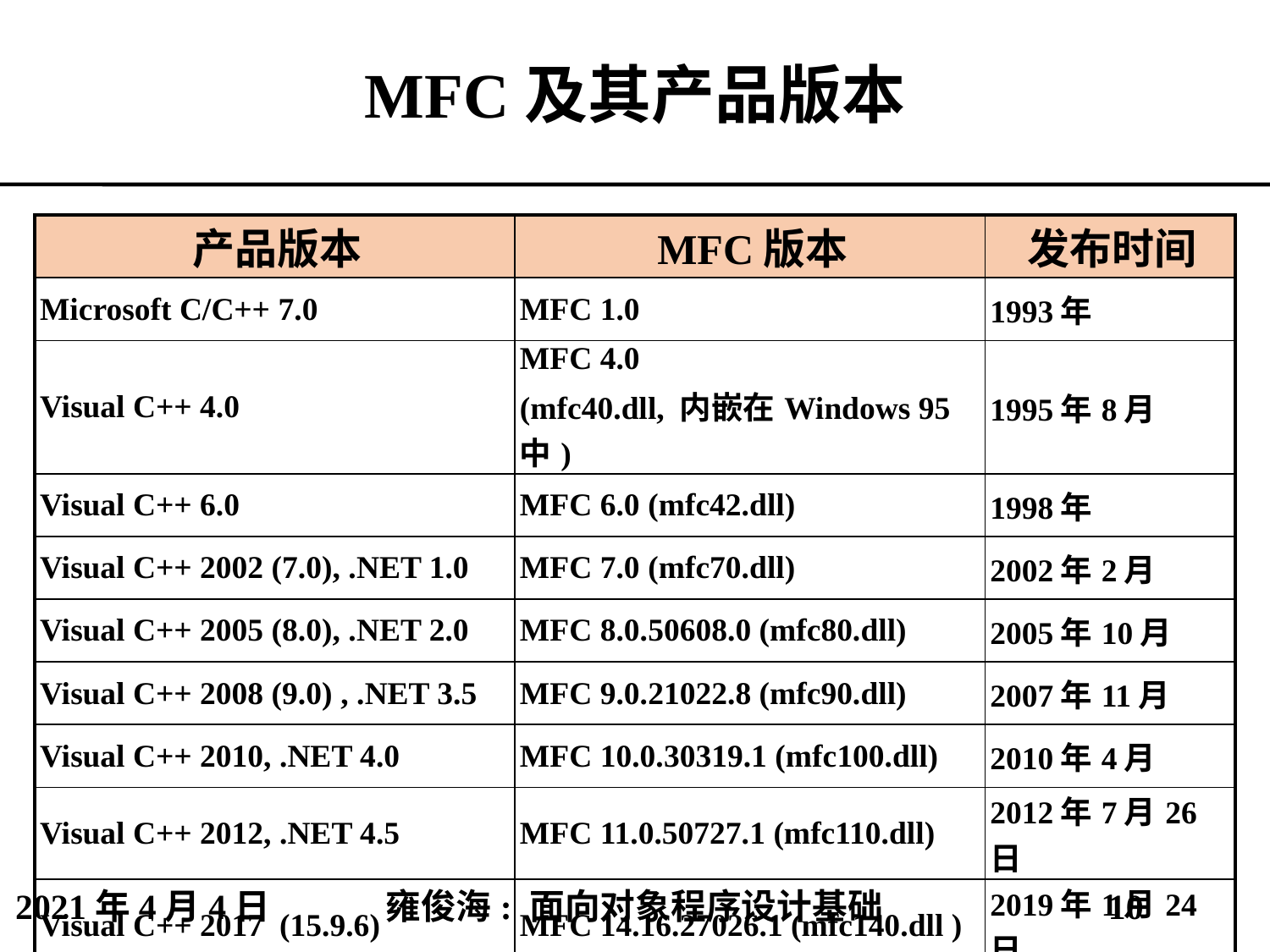

# MFC及其产品版本

| 产品版本 | MFC版本 | 发布时间 |
| --- | --- | --- |
| Microsoft C/C++ 7.0 | MFC 1.0 | 1993年 |
| Visual C++ 4.0 | MFC 4.0 (mfc40.dll, 内嵌在Windows 95中) | 1995年8月 |
| Visual C++ 6.0 | MFC 6.0 (mfc42.dll) | 1998年 |
| Visual C++ 2002 (7.0), .NET 1.0 | MFC 7.0 (mfc70.dll) | 2002年2月 |
| Visual C++ 2005 (8.0), .NET 2.0 | MFC 8.0.50608.0 (mfc80.dll) | 2005年10月 |
| Visual C++ 2008 (9.0) , .NET 3.5 | MFC 9.0.21022.8 (mfc90.dll) | 2007年11月 |
| Visual C++ 2010, .NET 4.0 | MFC 10.0.30319.1 (mfc100.dll) | 2010年4月 |
| Visual C++ 2012, .NET 4.5 | MFC 11.0.50727.1 (mfc110.dll) | 2012年7月26日 |
| Visual C++ 2017 (15.9.6) | MFC 14.16.27026.1 (mfc140.dll ) | 2019年1月24日 |
2021年4月4日
雍俊海: 面向对象程序设计基础
10